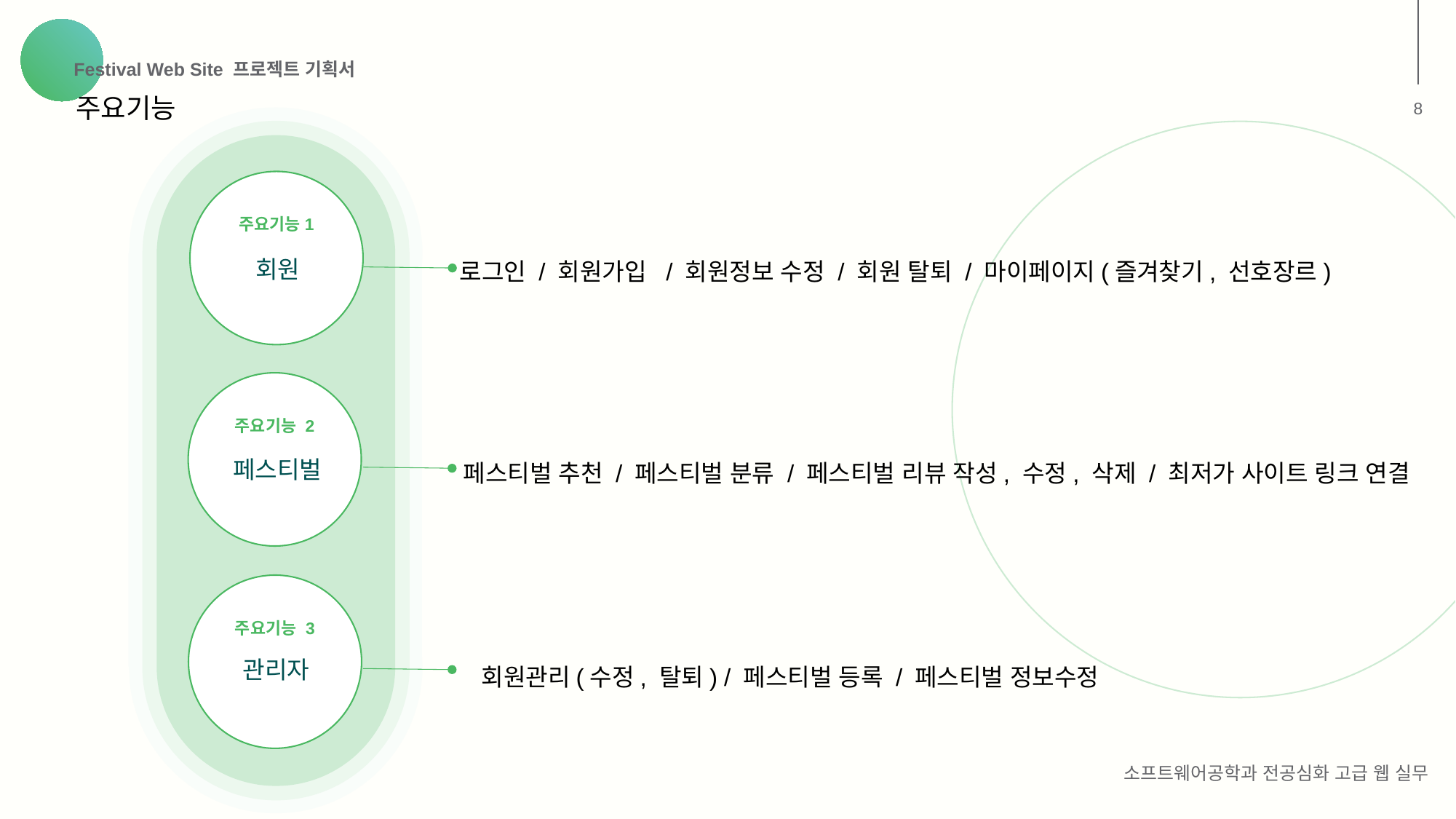

Festival Web Site 프로젝트 기획서
주요기능
8

주요기능1
회원
로그인 / 회원가입  / 회원정보 수정 / 회원 탈퇴 / 마이페이지(즐겨찾기, 선호장르)

주요기능 2
페스티벌
페스티벌 추천 / 페스티벌 분류 / 페스티벌 리뷰 작성, 수정, 삭제 / 최저가 사이트 링크 연결

주요기능 3
관리자
회원관리(수정, 탈퇴) / 페스티벌 등록 / 페스티벌 정보수정
소프트웨어공학과 전공심화 고급 웹 실무